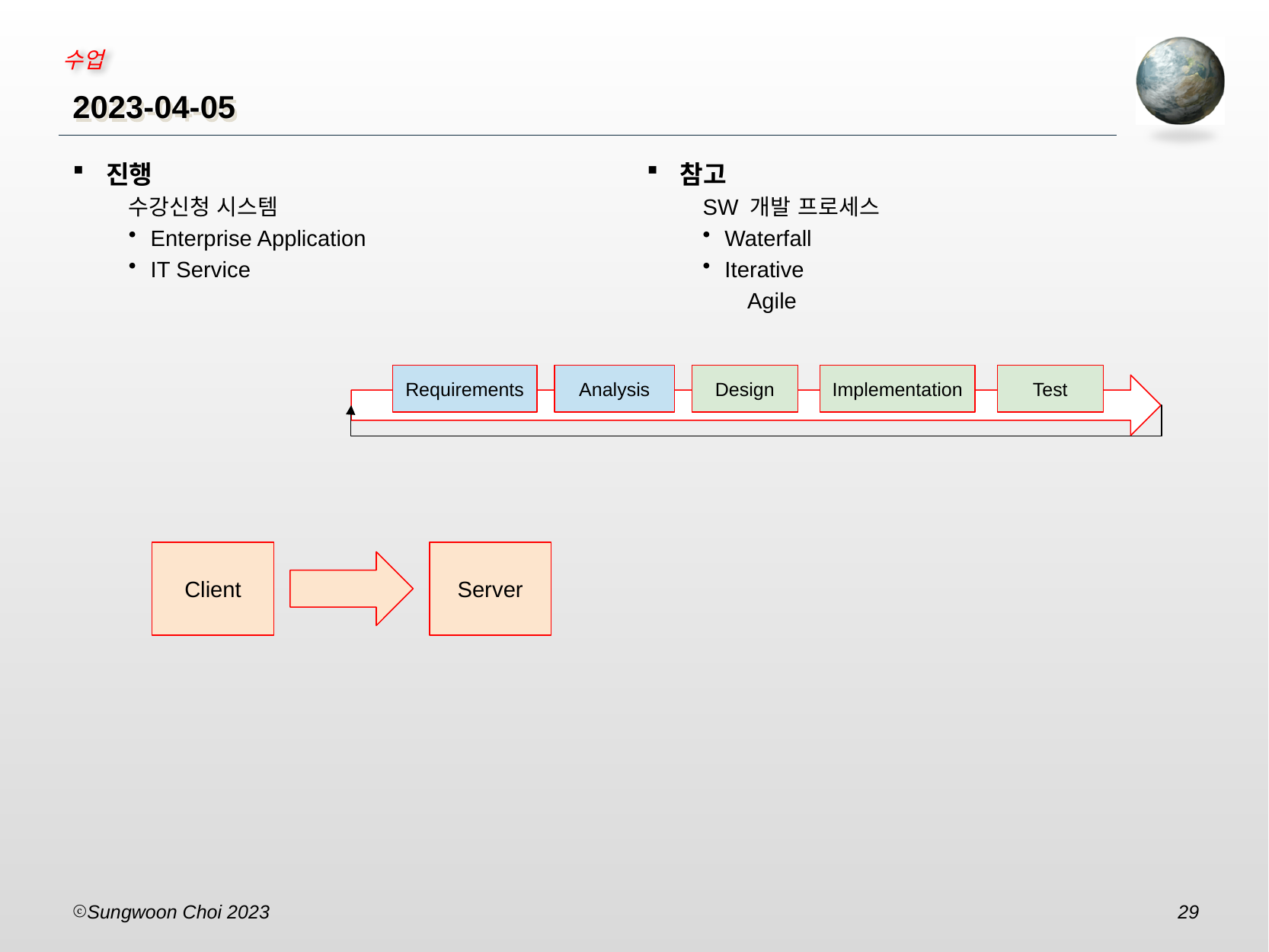

# 2023-04-05
참고
SW 개발 프로세스
Waterfall
Iterative
Agile
진행
수강신청 시스템
Enterprise Application
IT Service

Requirements
Analysis
Design
Implementation
Test

Client
Server

Sungwoon Choi 2023
29